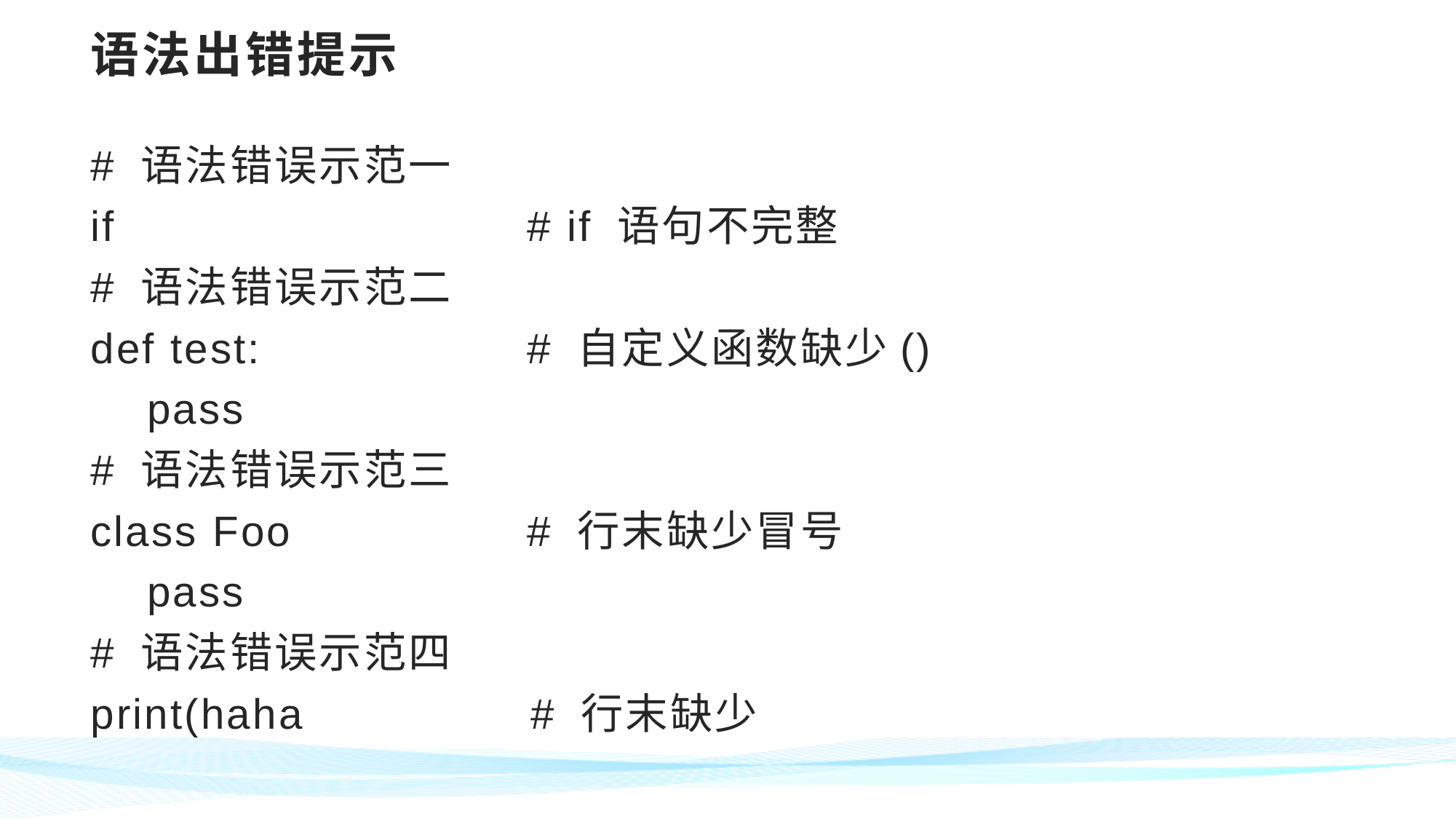

# 语法出错提示
# 语法错误示范一
if				# if 语句不完整
# 语法错误示范二
def test:			# 自定义函数缺少()
    pass
# 语法错误示范三
class Foo			# 行末缺少冒号
    pass
# 语法错误示范四
print(haha		        # 行末缺少